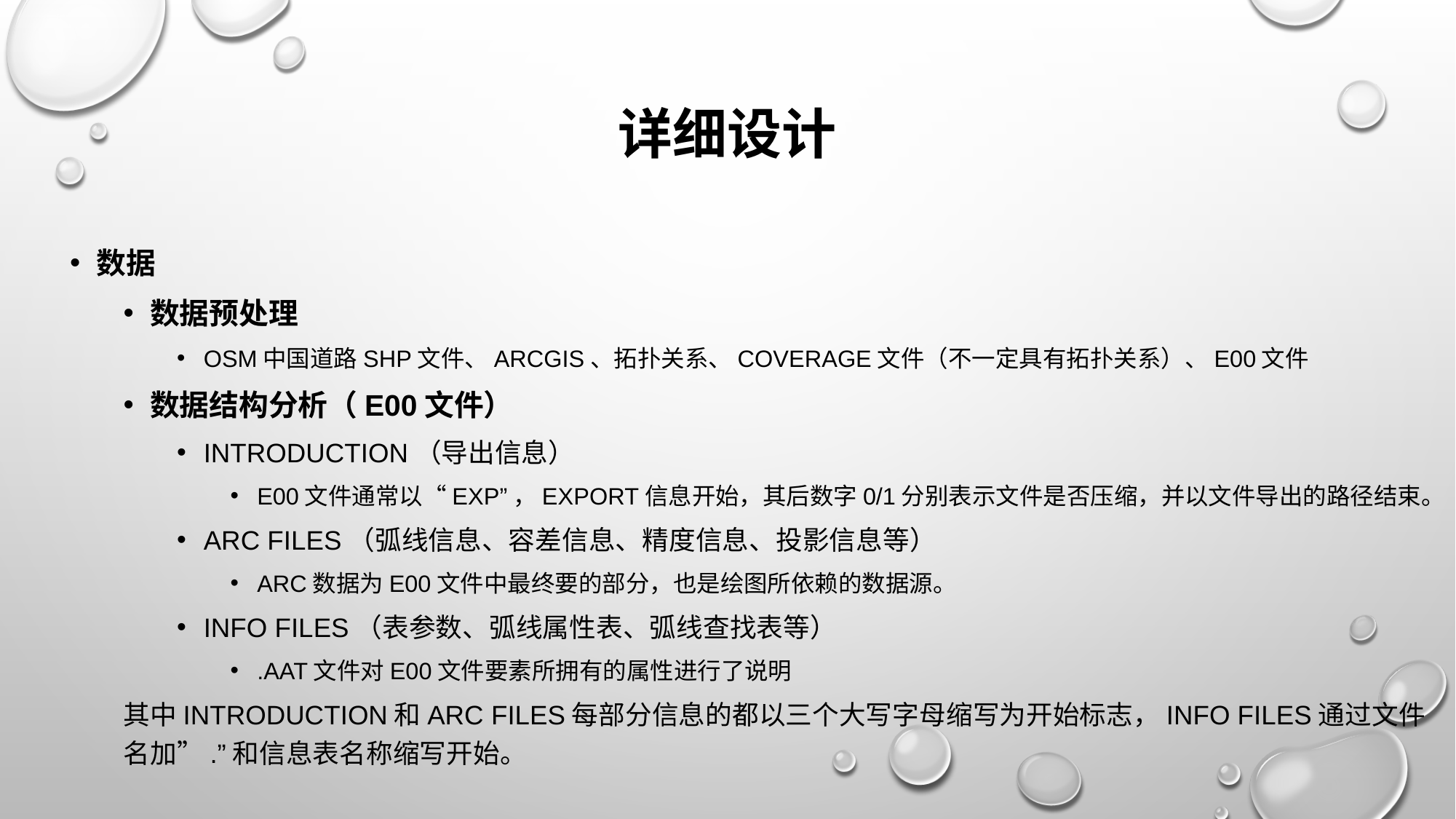

# 详细设计
数据
数据预处理
OSM中国道路shP文件、ArcGis、拓扑关系、Coverage文件（不一定具有拓扑关系）、E00文件
数据结构分析（E00文件）
introduction（导出信息）
E00文件通常以“EXP”，Export信息开始，其后数字0/1分别表示文件是否压缩，并以文件导出的路径结束。
Arc files（弧线信息、容差信息、精度信息、投影信息等）
Arc数据为E00文件中最终要的部分，也是绘图所依赖的数据源。
Info files（表参数、弧线属性表、弧线查找表等）
.AAT文件对E00文件要素所拥有的属性进行了说明
其中Introduction和Arc files每部分信息的都以三个大写字母缩写为开始标志，Info files通过文件名加”.”和信息表名称缩写开始。